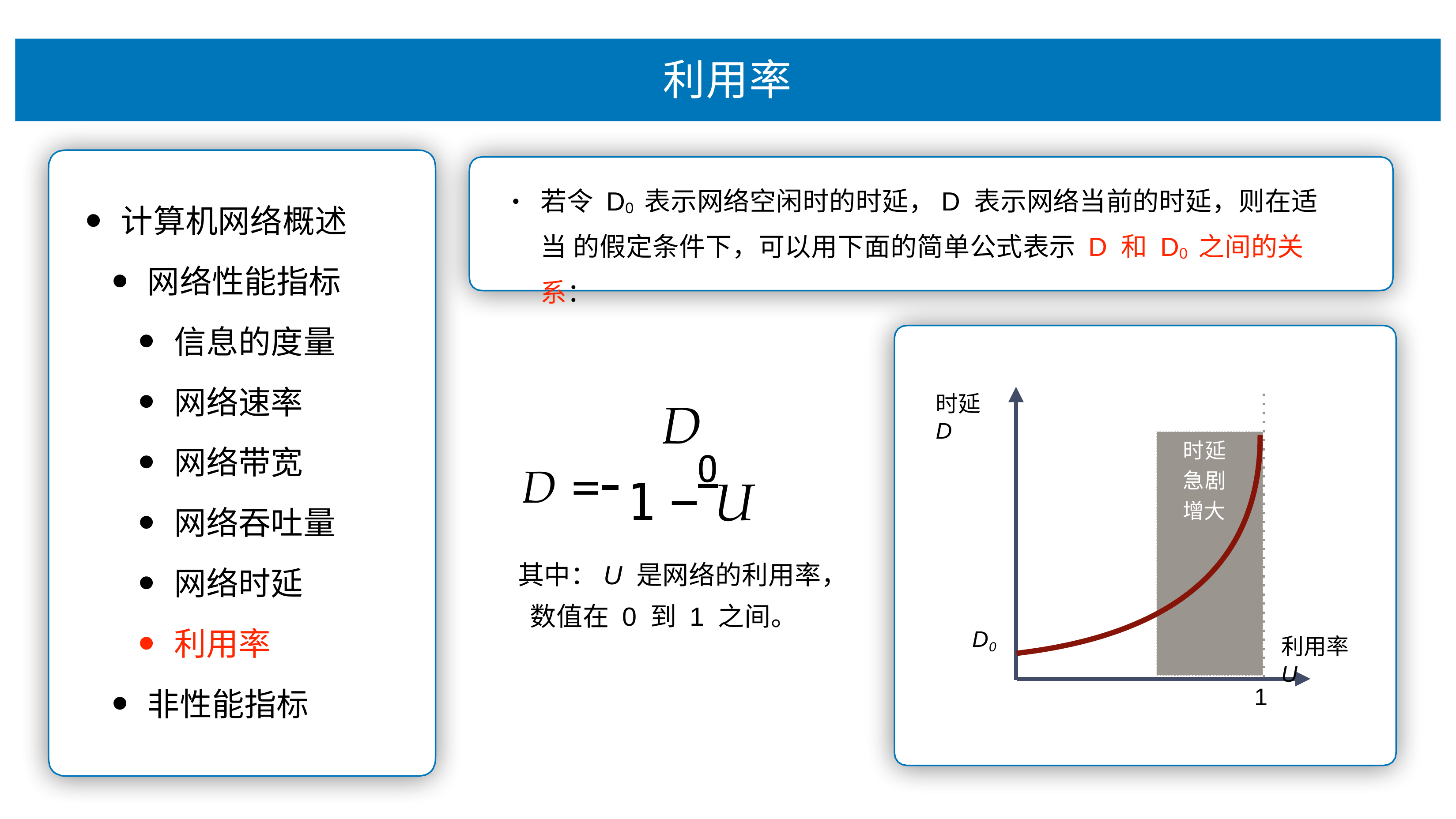

利⽤率

若令 D0 表示⽹络空闲时的时延，D 表示⽹络当前的时延，则在适当 的假定条件下，可以⽤下⾯的简单公式表示 D 和 D0 之间的关系：
•
计算机⽹络概述
⽹络性能指标
信息的度量
⽹络速率
⽹络带宽
⽹络吞吐量
⽹络时延
利⽤率
⾮性能指标

时延D

D

D = 	0
时延 急剧 增⼤

1 − U
其中：U 是⽹络的利⽤率，  数值在 0 到 1 之间。
D0
利⽤率U

1